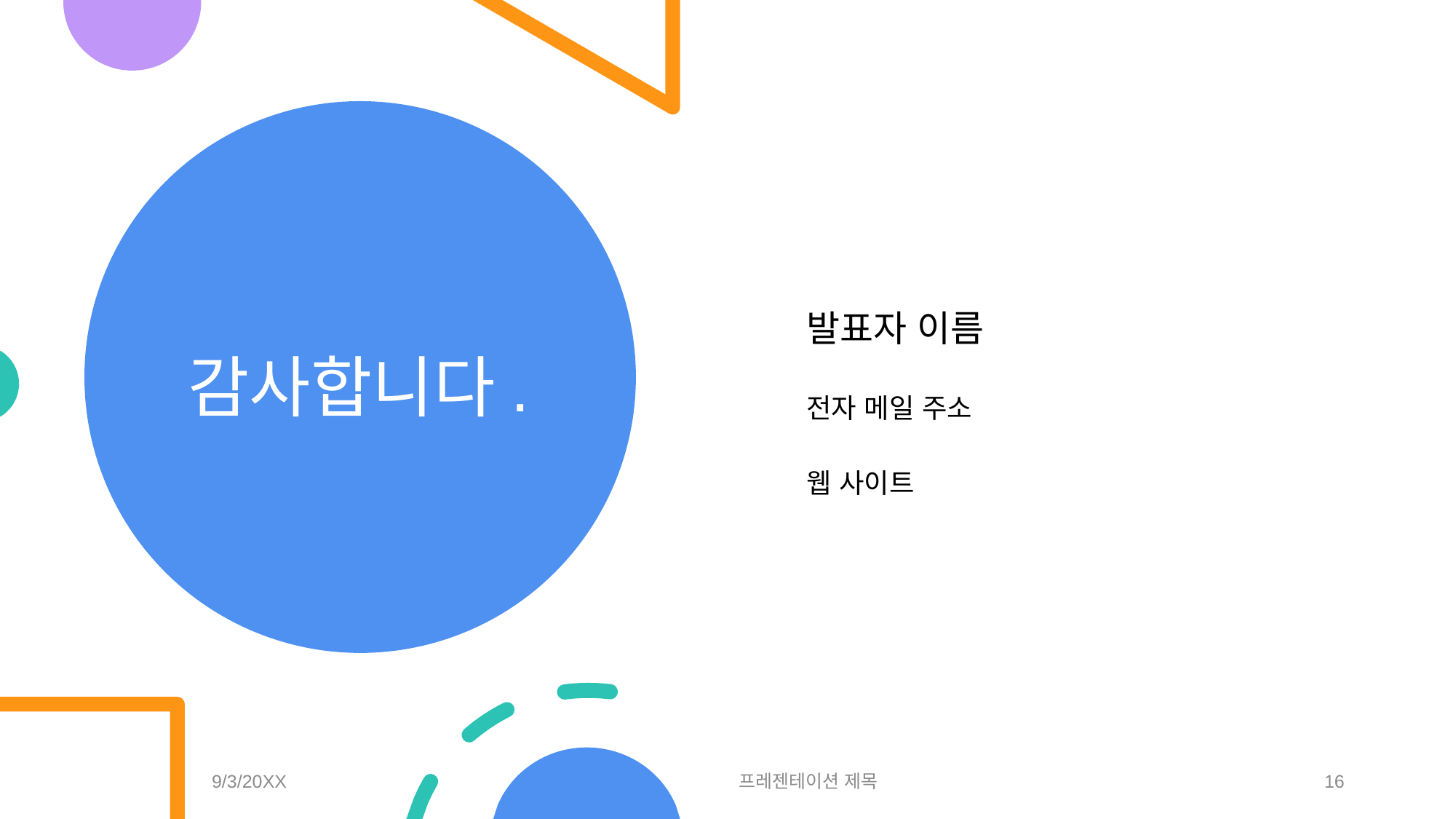

# 감사합니다.
발표자 이름
전자 메일 주소
웹 사이트

9/3/20XX
프레젠테이션 제목
16